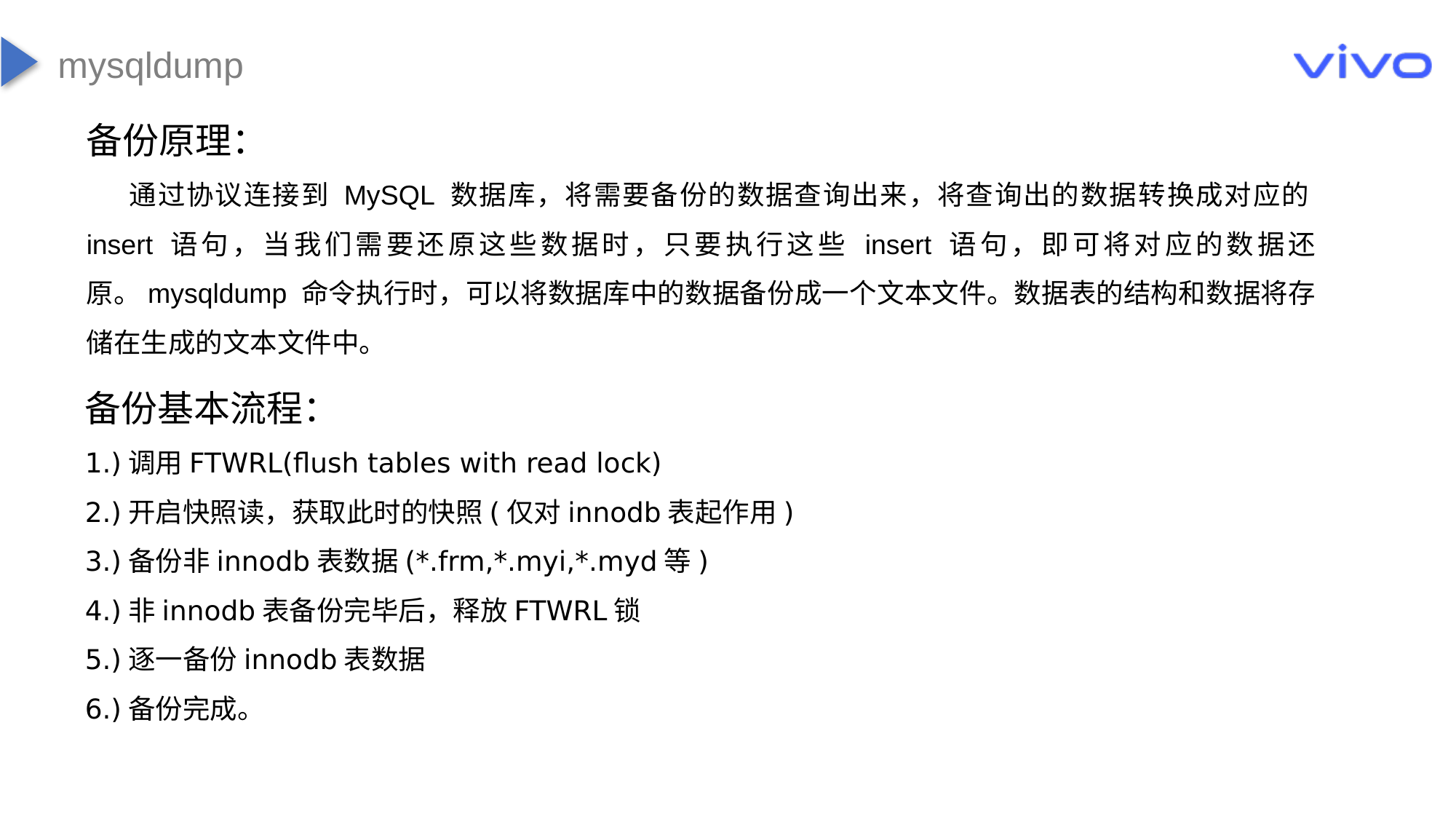

mysqldump
备份原理：
通过协议连接到 MySQL 数据库，将需要备份的数据查询出来，将查询出的数据转换成对应的insert 语句，当我们需要还原这些数据时，只要执行这些 insert 语句，即可将对应的数据还原。mysqldump 命令执行时，可以将数据库中的数据备份成一个文本文件。数据表的结构和数据将存储在生成的文本文件中。
备份基本流程：
1.)调用FTWRL(flush tables with read lock)
2.)开启快照读，获取此时的快照(仅对innodb表起作用)
3.)备份非innodb表数据(*.frm,*.myi,*.myd等)
4.)非innodb表备份完毕后，释放FTWRL锁
5.)逐一备份innodb表数据
6.)备份完成。